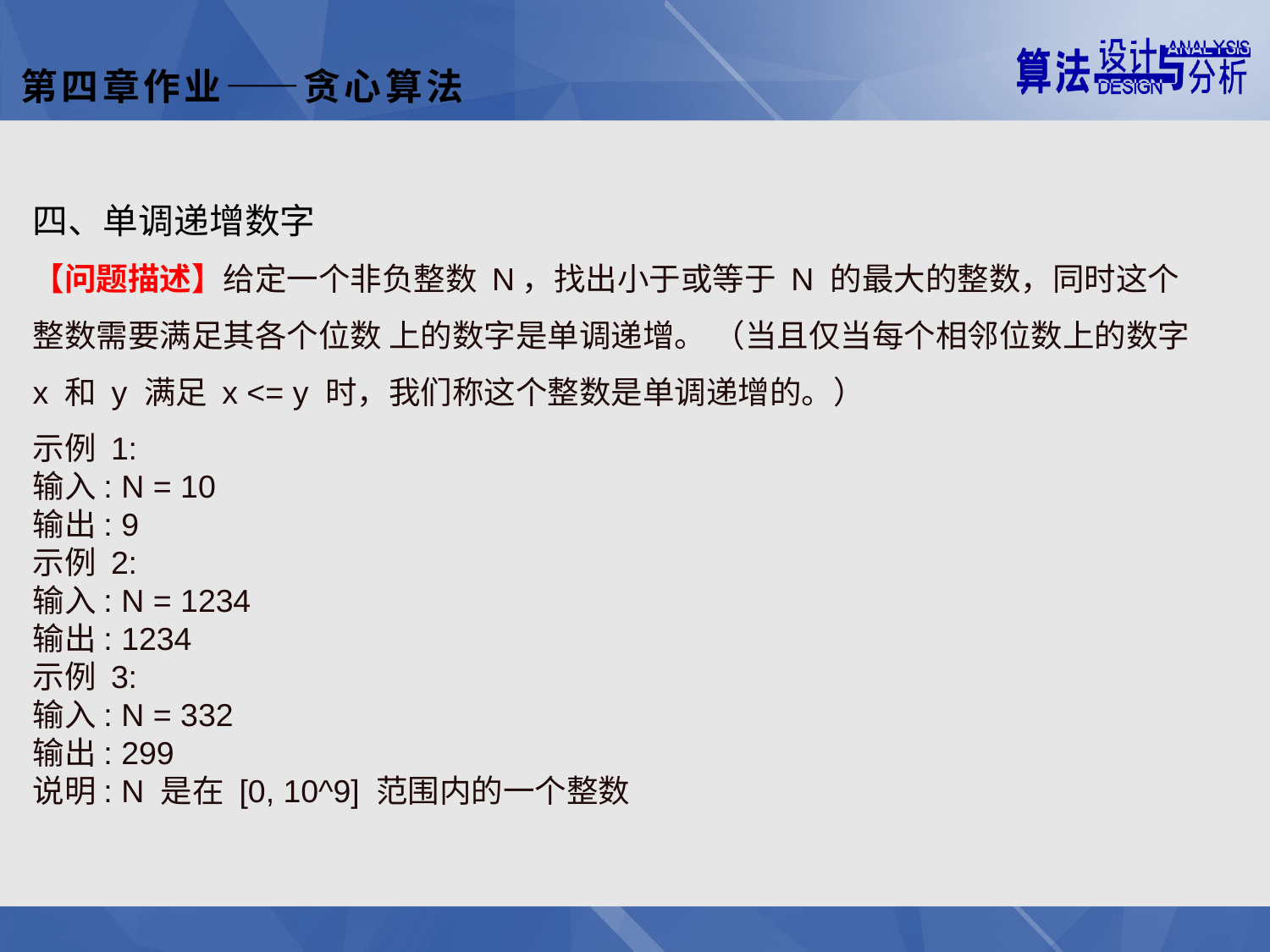

第四章作业——贪心算法
四、单调递增数字
【问题描述】给定⼀个⾮负整数 N，找出⼩于或等于 N 的最⼤的整数，同时这个整数需要满⾜其各个位数 上的数字是单调递增。 （当且仅当每个相邻位数上的数字 x 和 y 满⾜ x <= y 时，我们称这个整数是单调递增的。）
⽰例 1:
输⼊: N = 10
输出: 9
⽰例 2:
输⼊: N = 1234
输出: 1234
⽰例 3:
输⼊: N = 332
输出: 299
说明: N 是在 [0, 10^9] 范围内的⼀个整数